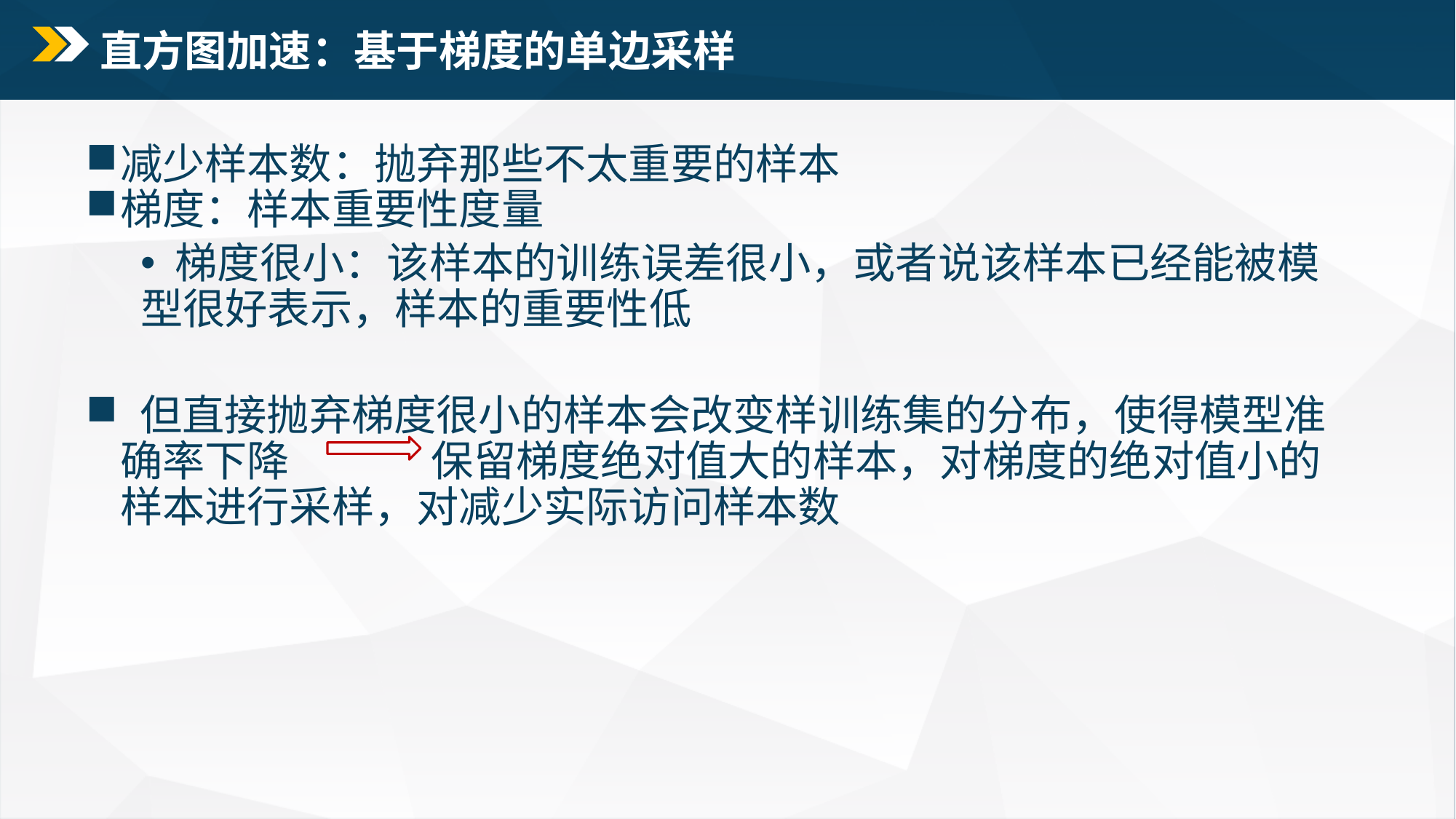

# 直方图加速：基于梯度的单边采样
减少样本数：抛弃那些不太重要的样本
梯度：样本重要性度量
 梯度很小：该样本的训练误差很小，或者说该样本已经能被模型很好表示，样本的重要性低

 但直接抛弃梯度很小的样本会改变样训练集的分布，使得模型准确率下降               保留梯度绝对值大的样本，对梯度的绝对值小的样本进行采样，对减少实际访问样本数